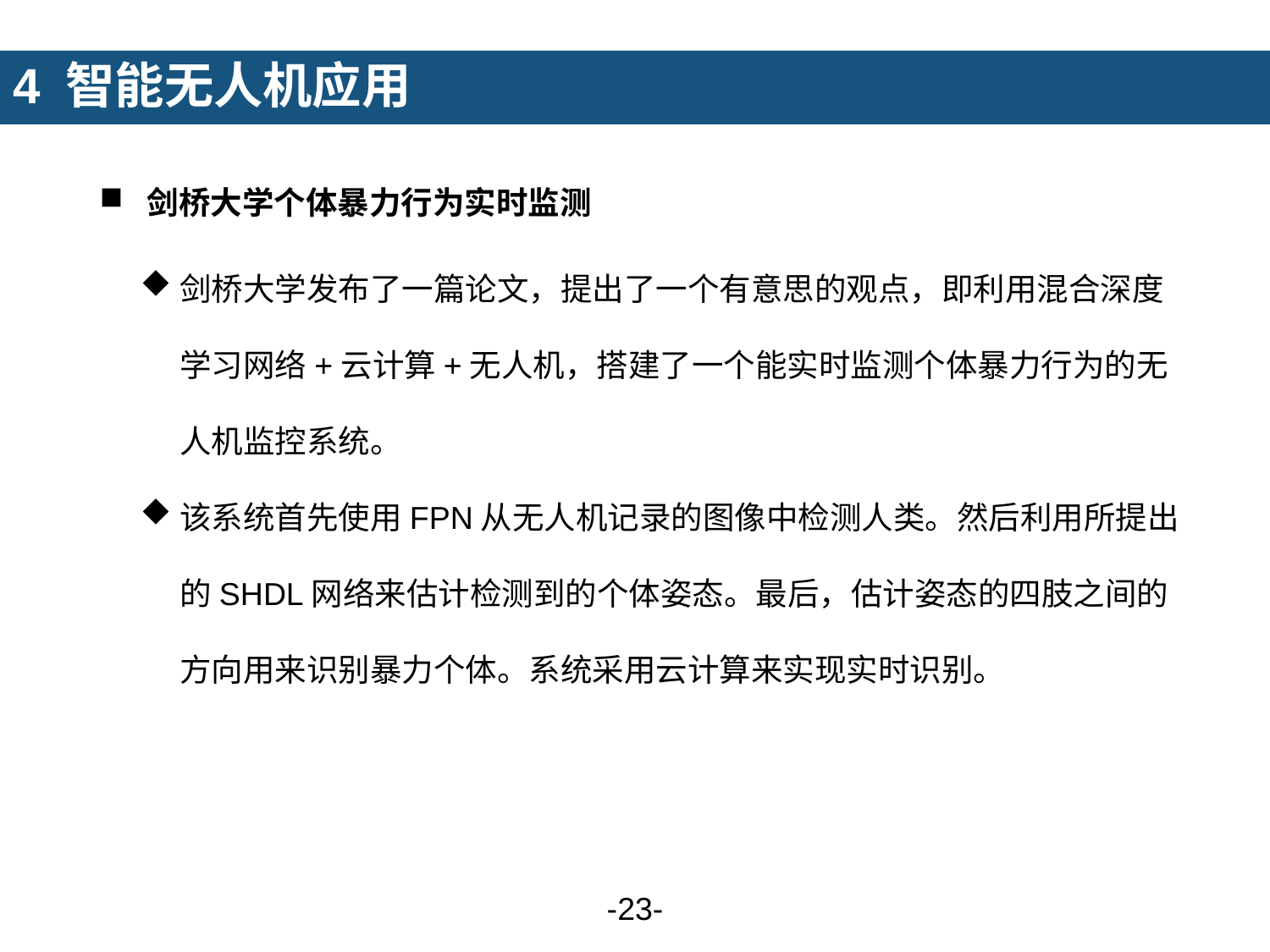

4 智能无人机应用

剑桥大学个体暴力行为实时监测
剑桥大学发布了一篇论文，提出了一个有意思的观点，即利用混合深度学习网络+云计算+无人机，搭建了一个能实时监测个体暴力行为的无人机监控系统。
该系统首先使用FPN从无人机记录的图像中检测人类。然后利用所提出的SHDL网络来估计检测到的个体姿态。最后，估计姿态的四肢之间的方向用来识别暴力个体。系统采用云计算来实现实时识别。
-23-